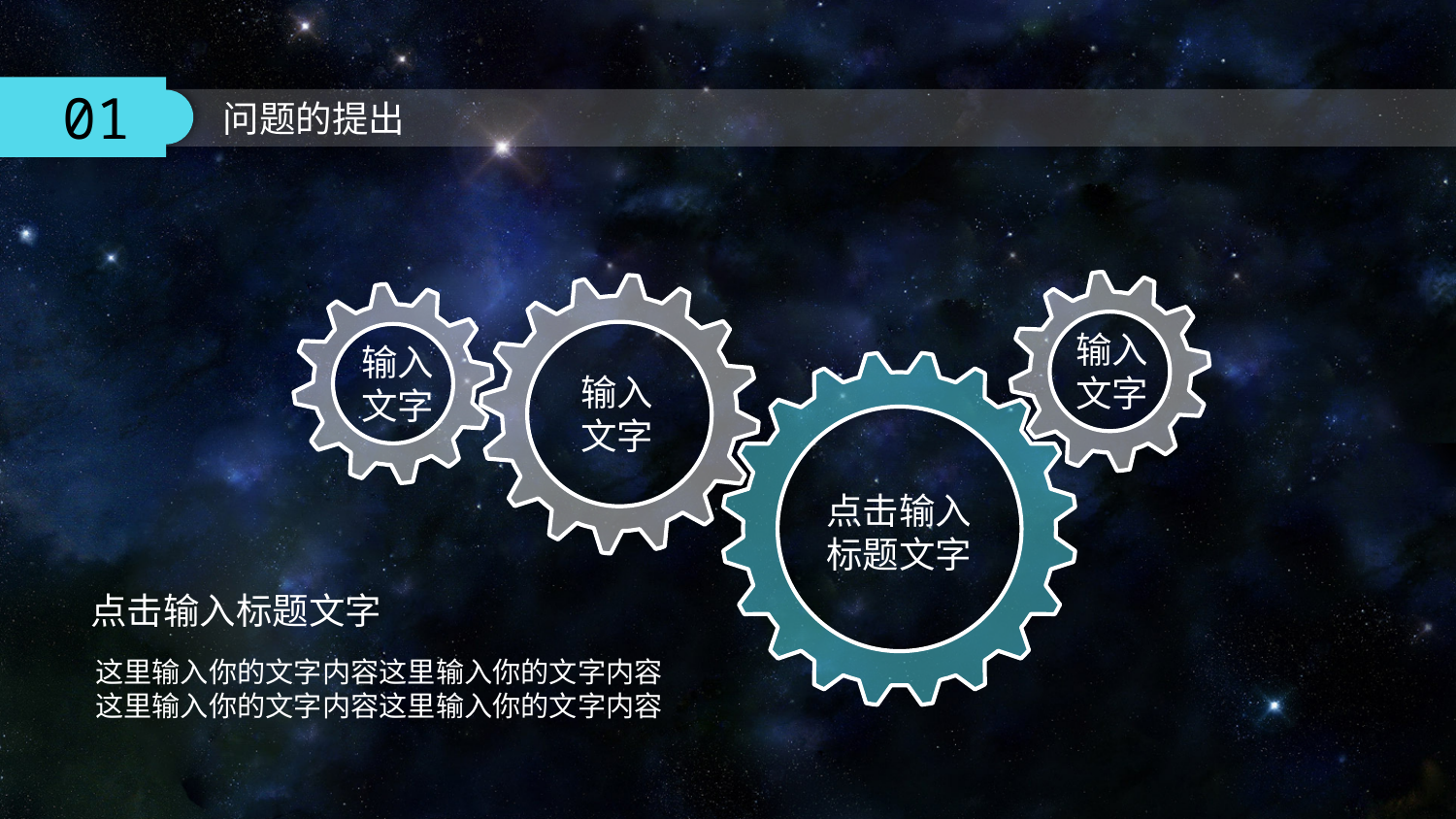

输入
文字
输入
文字

输入
文字
点击输入
标题文字
点击输入标题文字
这里输入你的文字内容这里输入你的文字内容
这里输入你的文字内容这里输入你的文字内容